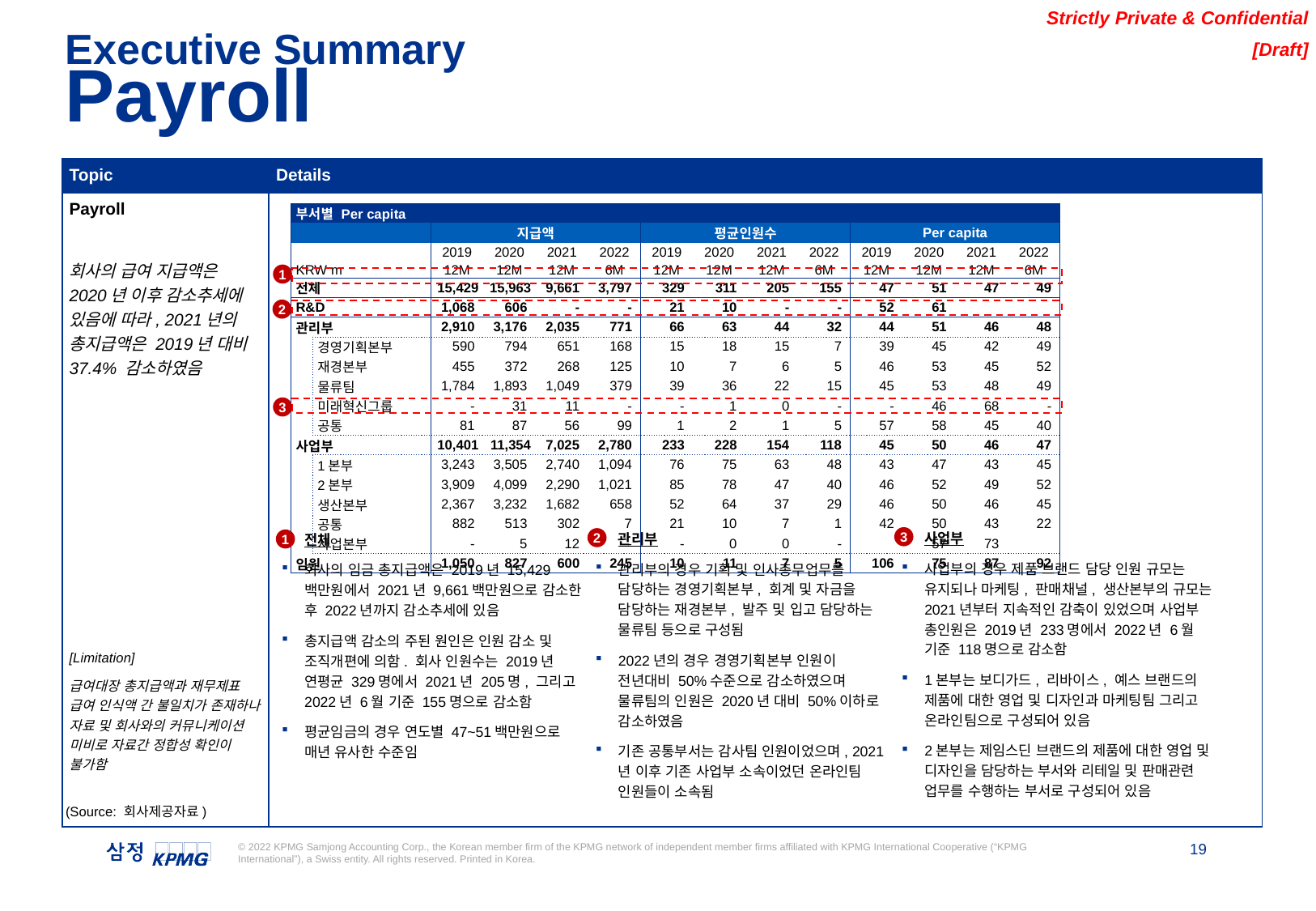

Executive Summary
Payroll
| Topic | Details |
| --- | --- |
| Payroll 회사의 급여 지급액은 2020년 이후 감소추세에 있음에 따라, 2021년의 총지급액은 2019년 대비 37.4% 감소하였음 [Limitation] 급여대장 총지급액과 재무제표 급여 인식액 간 불일치가 존재하나 자료 및 회사와의 커뮤니케이션 미비로 자료간 정합성 확인이 불가함 |  |
| 부서별 Per capita |  |  |  |  |  |  |  |  |  |  |  |  |  |  |
| --- | --- | --- | --- | --- | --- | --- | --- | --- | --- | --- | --- | --- | --- | --- |
|  |  |  | 지급액 |  |  |  | 평균인원수 |  |  |  | Per capita |  |  |  |
|  |  |  | 2019 | 2020 | 2021 | 2022 | 2019 | 2020 | 2021 | 2022 | 2019 | 2020 | 2021 | 2022 |
| KRW m |  |  | 12M | 12M | 12M | 6M | 12M | 12M | 12M | 6M | 12M | 12M | 12M | 6M |
| 전체 |  |  | 15,429 | 15,963 | 9,661 | 3,797 | 329 | 311 | 205 | 155 | 47 | 51 | 47 | 49 |
| R&D |  |  | 1,068 | 606 | - | - | 21 | 10 | - | - | 52 | 61 |  |  |
| 관리부 |  |  | 2,910 | 3,176 | 2,035 | 771 | 66 | 63 | 44 | 32 | 44 | 51 | 46 | 48 |
|  | 경영기획본부 |  | 590 | 794 | 651 | 168 | 15 | 18 | 15 | 7 | 39 | 45 | 42 | 49 |
|  | 재경본부 |  | 455 | 372 | 268 | 125 | 10 | 7 | 6 | 5 | 46 | 53 | 45 | 52 |
|  | 물류팀 |  | 1,784 | 1,893 | 1,049 | 379 | 39 | 36 | 22 | 15 | 45 | 53 | 48 | 49 |
|  | 미래혁신그룹 |  | - | 31 | 11 | - | - | 1 | 0 | - | - | 46 | 68 | - |
|  | 공통 |  | 81 | 87 | 56 | 99 | 1 | 2 | 1 | 5 | 57 | 58 | 45 | 40 |
| 사업부 |  |  | 10,401 | 11,354 | 7,025 | 2,780 | 233 | 228 | 154 | 118 | 45 | 50 | 46 | 47 |
|  | 1본부 |  | 3,243 | 3,505 | 2,740 | 1,094 | 76 | 75 | 63 | 48 | 43 | 47 | 43 | 45 |
|  | 2본부 |  | 3,909 | 4,099 | 2,290 | 1,021 | 85 | 78 | 47 | 40 | 46 | 52 | 49 | 52 |
|  | 생산본부 |  | 2,367 | 3,232 | 1,682 | 658 | 52 | 64 | 37 | 29 | 46 | 50 | 46 | 45 |
|  | 공통 |  | 882 | 513 | 302 | 7 | 21 | 10 | 7 | 1 | 42 | 50 | 43 | 22 |
|  | 사업본부 |  | - | 5 | 12 | - | - | 0 | 0 | - |  | 57 | 73 |  |
| 임원 |  |  | 1,050 | 827 | 600 | 245 | 10 | 11 | 7 | 5 | 106 | 75 | 87 | 92 |
1

2

3

사업부
사업부의 경우 제품 브랜드 담당 인원 규모는 유지되나 마케팅, 판매채널, 생산본부의 규모는 2021년부터 지속적인 감축이 있었으며 사업부 총인원은 2019년 233명에서 2022년 6월 기준 118명으로 감소함
1본부는 보디가드, 리바이스, 예스 브랜드의 제품에 대한 영업 및 디자인과 마케팅팀 그리고 온라인팀으로 구성되어 있음
2본부는 제임스딘 브랜드의 제품에 대한 영업 및 디자인을 담당하는 부서와 리테일 및 판매관련 업무를 수행하는 부서로 구성되어 있음
관리부
관리부의 경우 기획 및 인사총무업무를 담당하는 경영기획본부, 회계 및 자금을 담당하는 재경본부, 발주 및 입고 담당하는 물류팀 등으로 구성됨
2022년의 경우 경영기획본부 인원이 전년대비 50%수준으로 감소하였으며 물류팀의 인원은 2020년 대비 50%이하로 감소하였음
기존 공통부서는 감사팀 인원이었으며, 2021년 이후 기존 사업부 소속이었던 온라인팀 인원들이 소속됨

전체
회사의 임금 총지급액은 2019년 15,429백만원에서 2021년 9,661백만원으로 감소한 후 2022년까지 감소추세에 있음
총지급액 감소의 주된 원인은 인원 감소 및 조직개편에 의함. 회사 인원수는 2019년 연평균 329명에서 2021년 205명, 그리고 2022년 6월 기준 155명으로 감소함
평균임금의 경우 연도별 47~51백만원으로 매년 유사한 수준임

3
2
1
(Source: 회사제공자료)